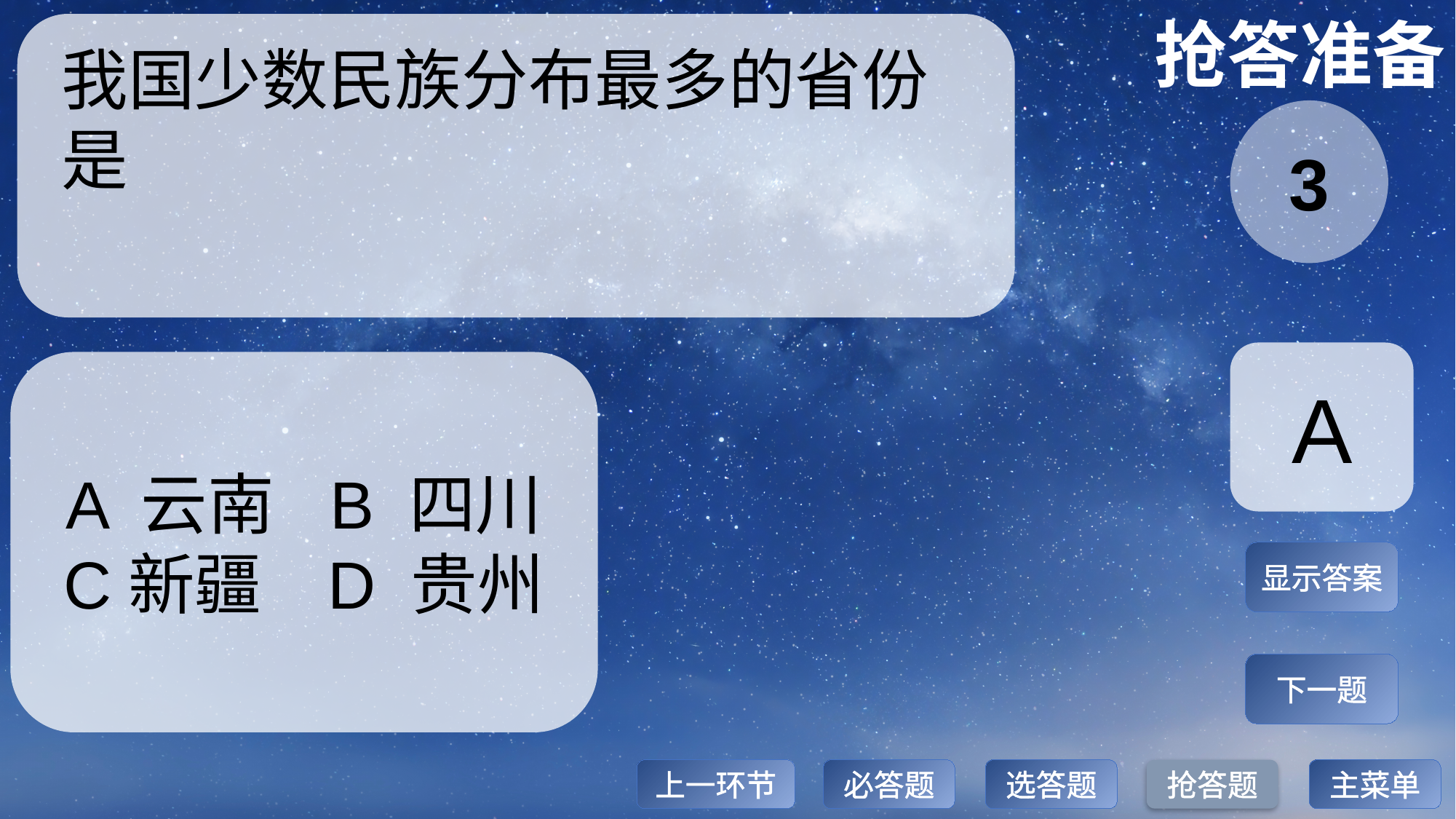

抢答准备

我国少数民族分布最多的省份是

3
A
A 云南	  B 四川
C新疆	  D 贵州
显示答案
下一题
上一环节
必答题
选答题
抢答题
主菜单